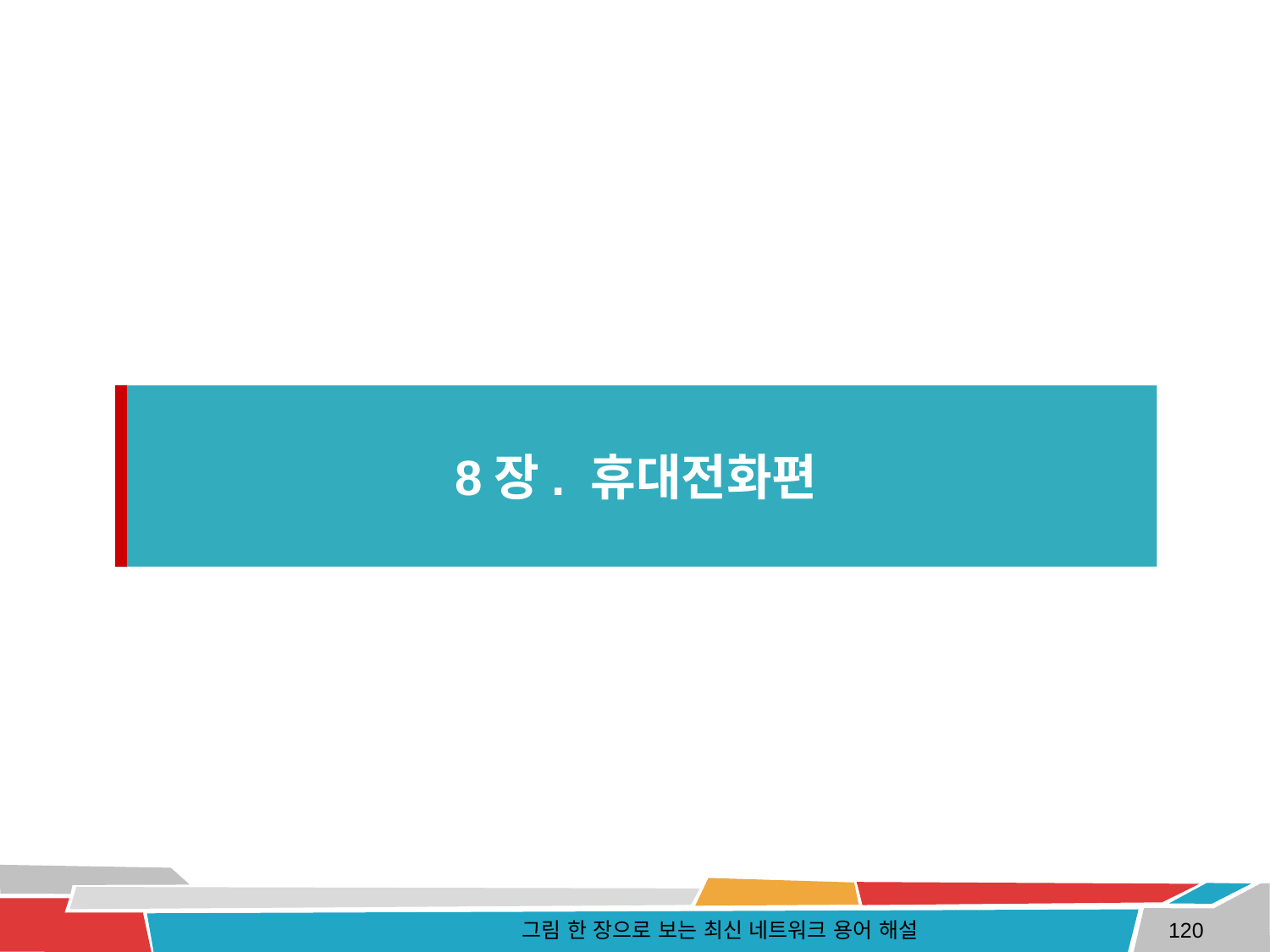

8장. 휴대전화편
그림 한 장으로 보는 최신 네트워크 용어 해설
120